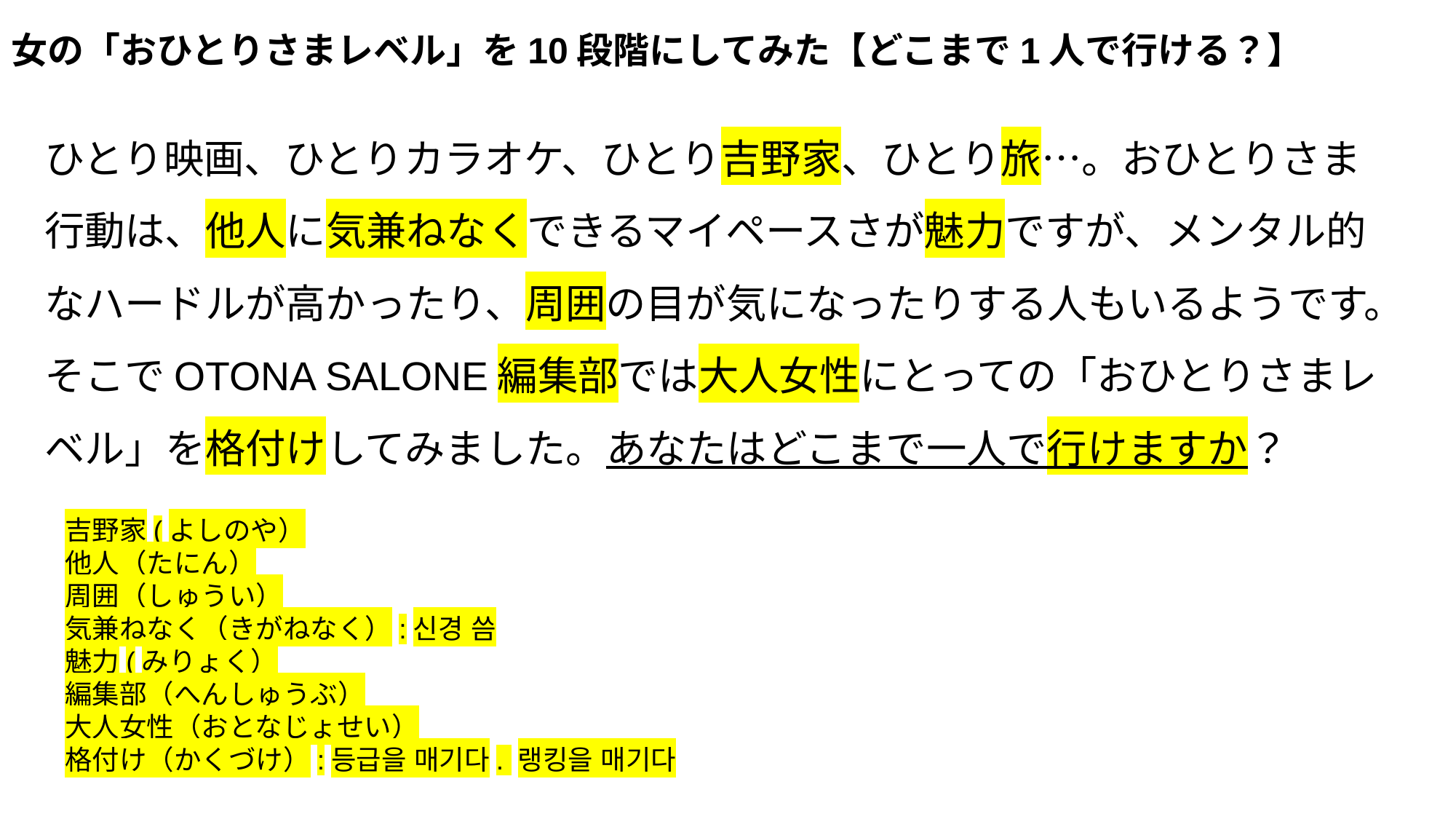

# 女の「おひとりさまレベル」を10段階にしてみた【どこまで1人で行ける？】
ひとり映画、ひとりカラオケ、ひとり吉野家、ひとり旅…。おひとりさま行動は、他人に気兼ねなくできるマイペースさが魅力ですが、メンタル的なハードルが高かったり、周囲の目が気になったりする人もいるようです。そこでOTONA SALONE編集部では大人女性にとっての「おひとりさまレベル」を格付けしてみました。あなたはどこまで一人で行けますか？

吉野家(よしのや）
他人（たにん）
周囲（しゅうい）
気兼ねなく（きがねなく）:신경 씀
魅力(みりょく）
編集部（へんしゅうぶ）
大人女性（おとなじょせい）
格付け（かくづけ）:등급을 매기다. 랭킹을 매기다